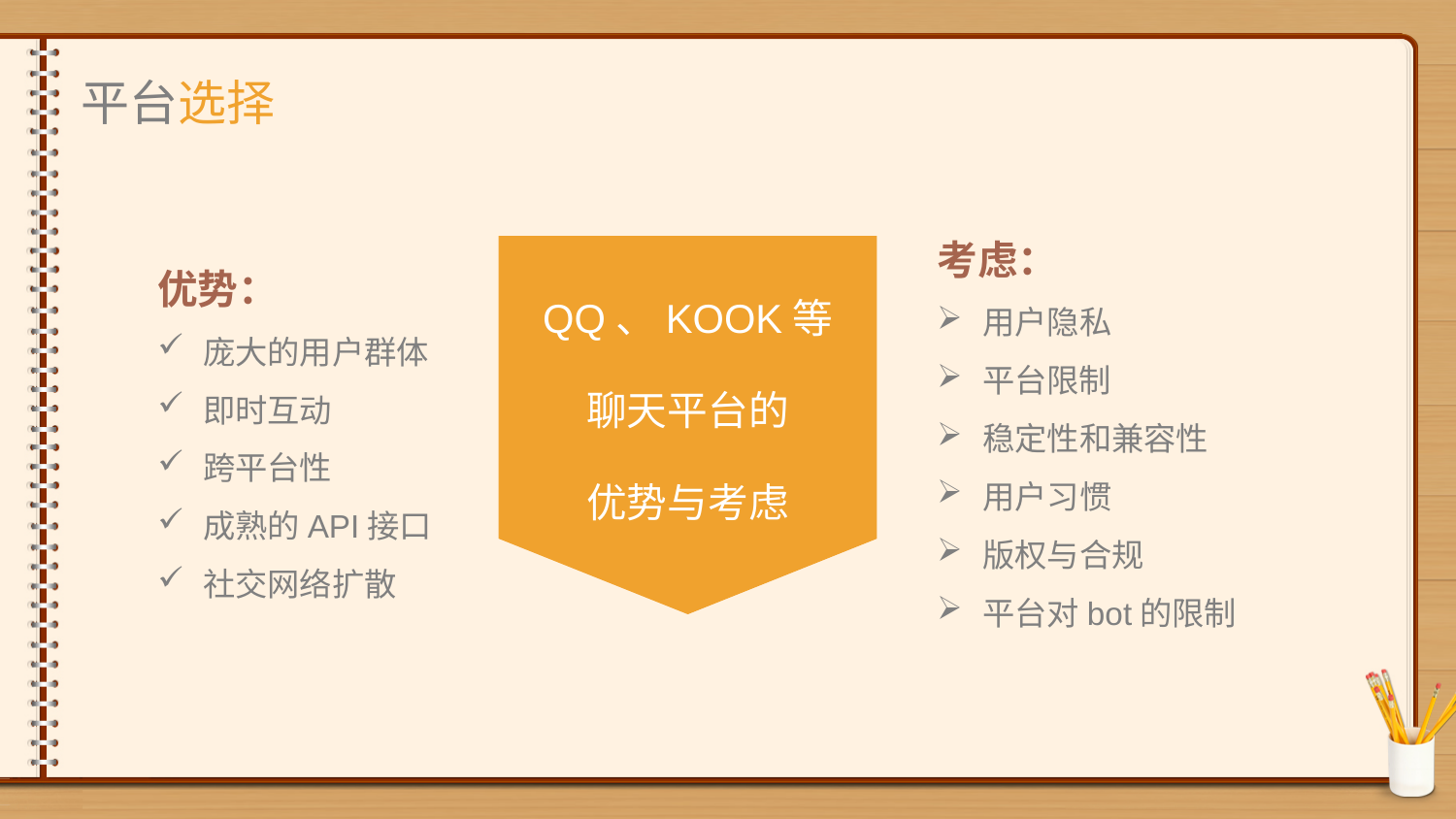

平台选择
考虑：
用户隐私
平台限制
稳定性和兼容性
用户习惯
版权与合规
平台对bot的限制
优势：
庞大的用户群体
即时互动
跨平台性
成熟的API接口
社交网络扩散
QQ、KOOK等
聊天平台的
优势与考虑